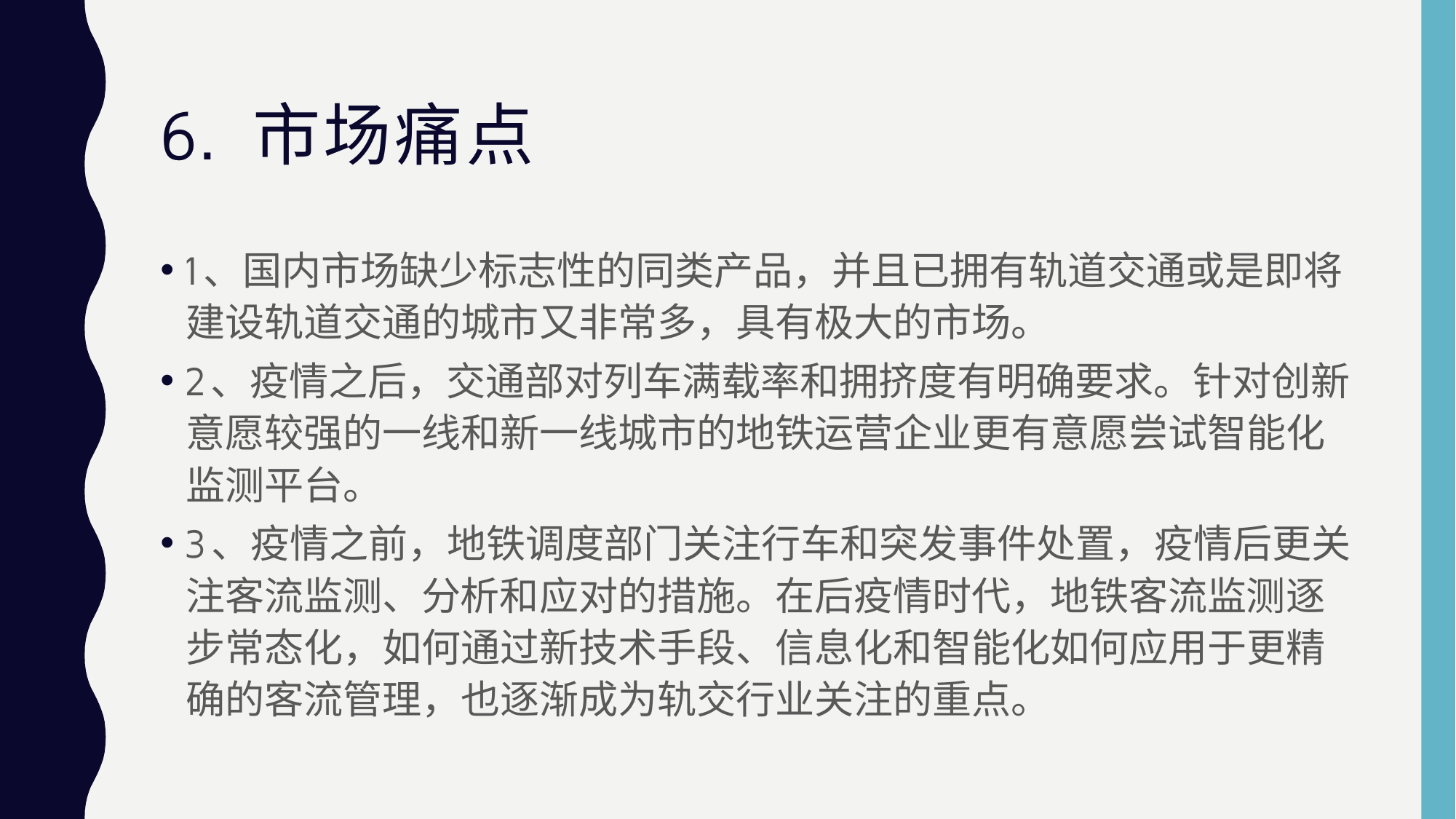

6. 市场痛点

1、国内市场缺少标志性的同类产品，并且已拥有轨道交通或是即将建设轨道交通的城市又非常多，具有极大的市场。
2、疫情之后，交通部对列车满载率和拥挤度有明确要求。针对创新意愿较强的一线和新一线城市的地铁运营企业更有意愿尝试智能化监测平台。
3、疫情之前，地铁调度部门关注行车和突发事件处置，疫情后更关注客流监测、分析和应对的措施。在后疫情时代，地铁客流监测逐步常态化，如何通过新技术手段、信息化和智能化如何应用于更精确的客流管理，也逐渐成为轨交行业关注的重点。